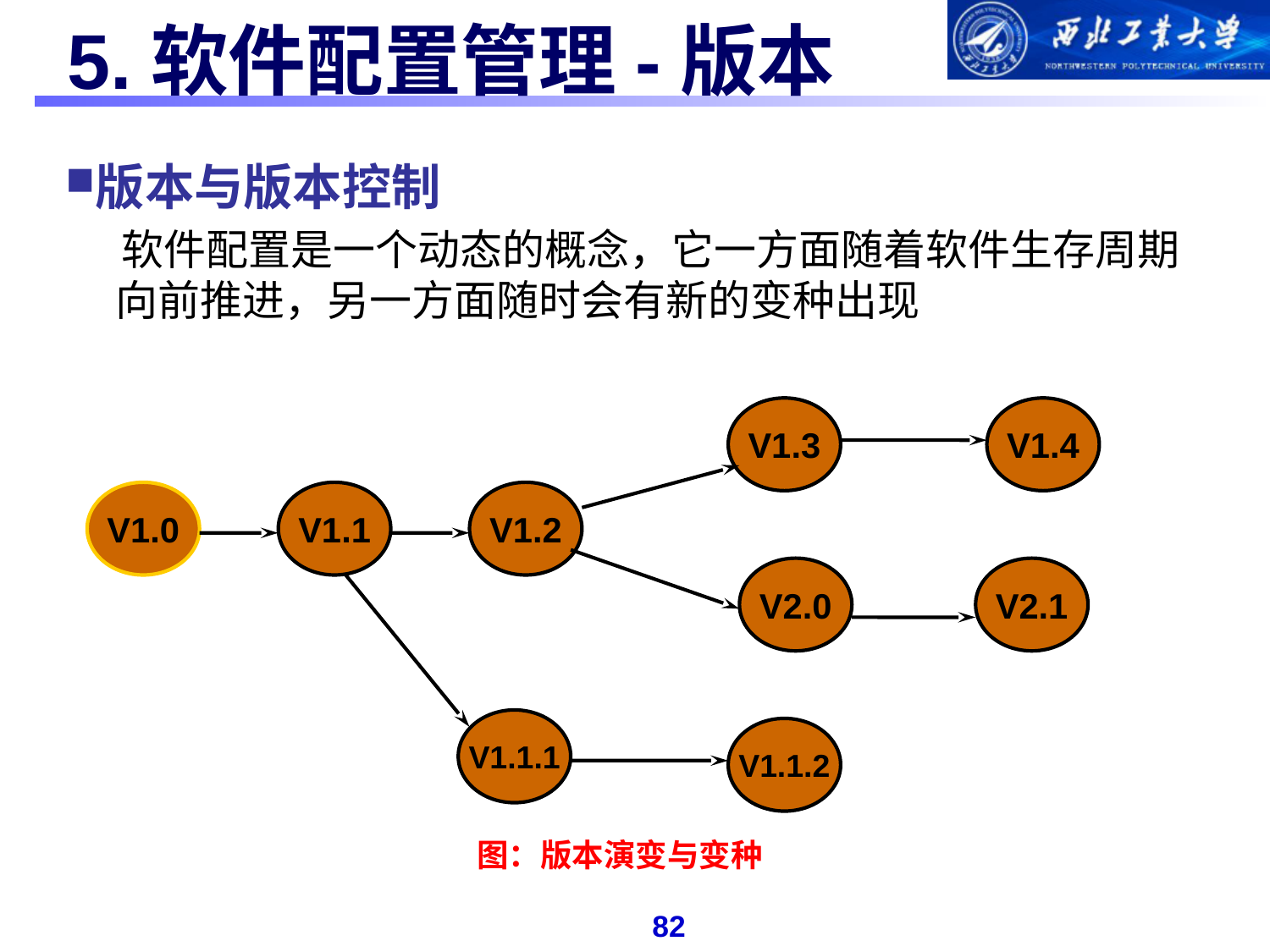

#
5.软件配置管理-版本
版本与版本控制
 软件配置是一个动态的概念，它一方面随着软件生存周期向前推进，另一方面随时会有新的变种出现
V1.3
V1.4

V1.0
V1.1
V1.2

V2.0
V2.1

V1.1.1
V1.1.2

图：版本演变与变种